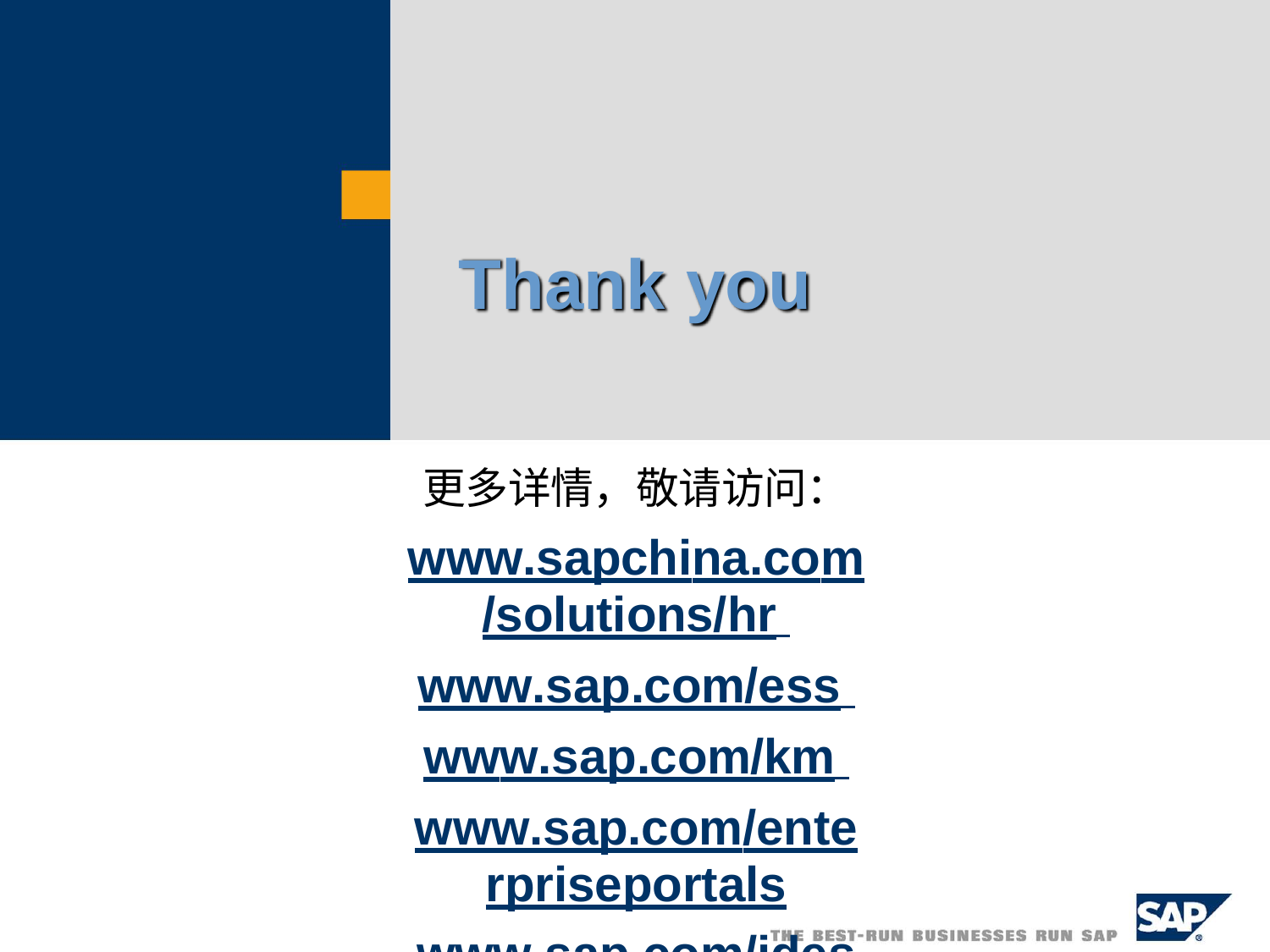

Thank	you
更多详情，敬请访问：
www.sapchina.com/solutions/hr
www.sap.com/ess
www.sap.com/km
www.sap.com/enterpriseportals
www.sap.com/ides